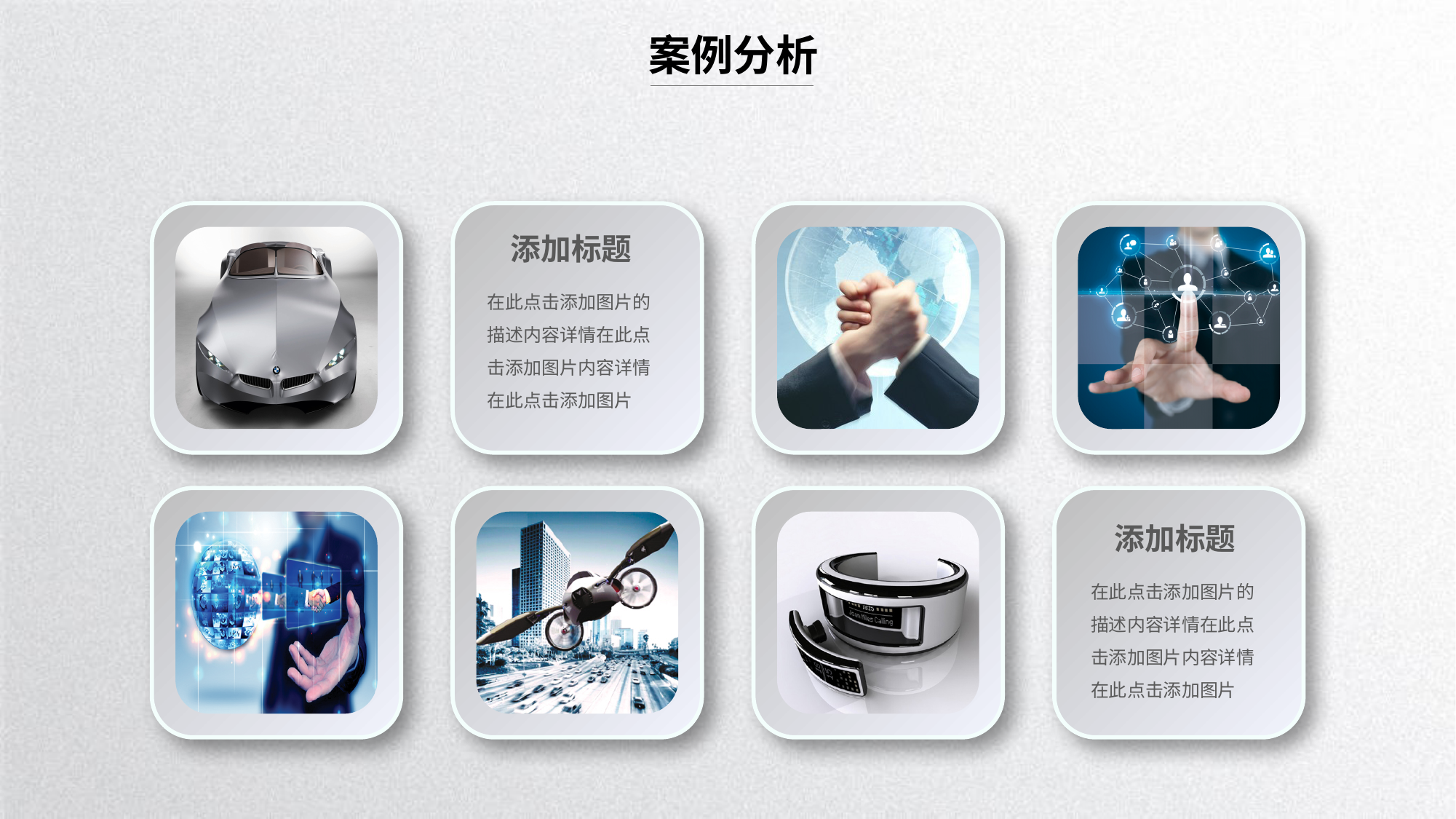

案例分析

添加标题
在此点击添加图片的描述内容详情在此点击添加图片内容详情在此点击添加图片

添加标题
在此点击添加图片的描述内容详情在此点击添加图片内容详情在此点击添加图片